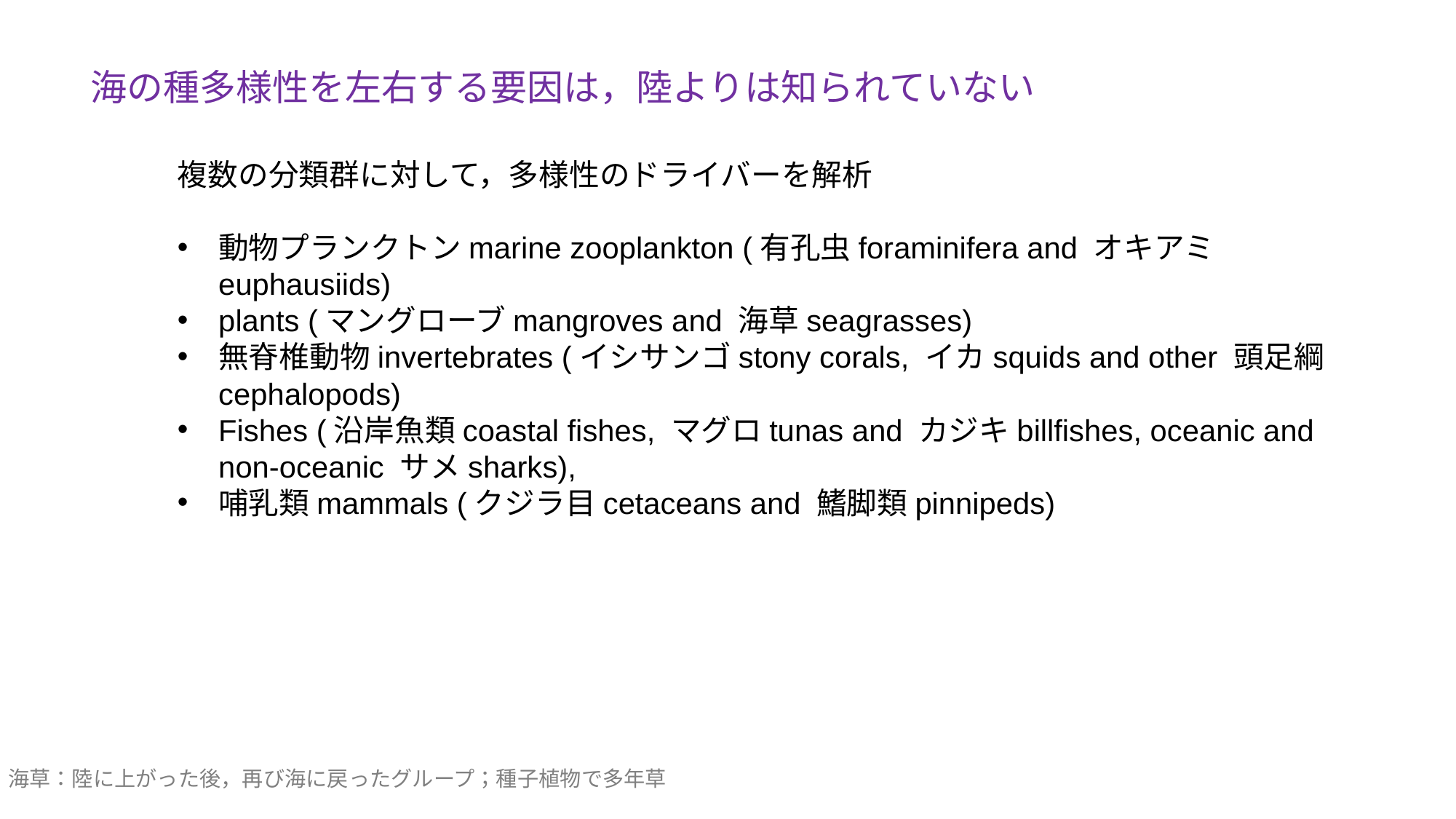

海の種多様性を左右する要因は，陸よりは知られていない
複数の分類群に対して，多様性のドライバーを解析

動物プランクトンmarine zooplankton (有孔虫foraminifera and オキアミeuphausiids)
plants (マングローブmangroves and 海草seagrasses)
無脊椎動物invertebrates (イシサンゴstony corals, イカsquids and other 頭足綱cephalopods)
Fishes (沿岸魚類coastal fishes, マグロtunas and カジキbillfishes, oceanic and non-oceanic サメsharks),
哺乳類mammals (クジラ目cetaceans and 鰭脚類pinnipeds)

海草：陸に上がった後，再び海に戻ったグループ；種子植物で多年草